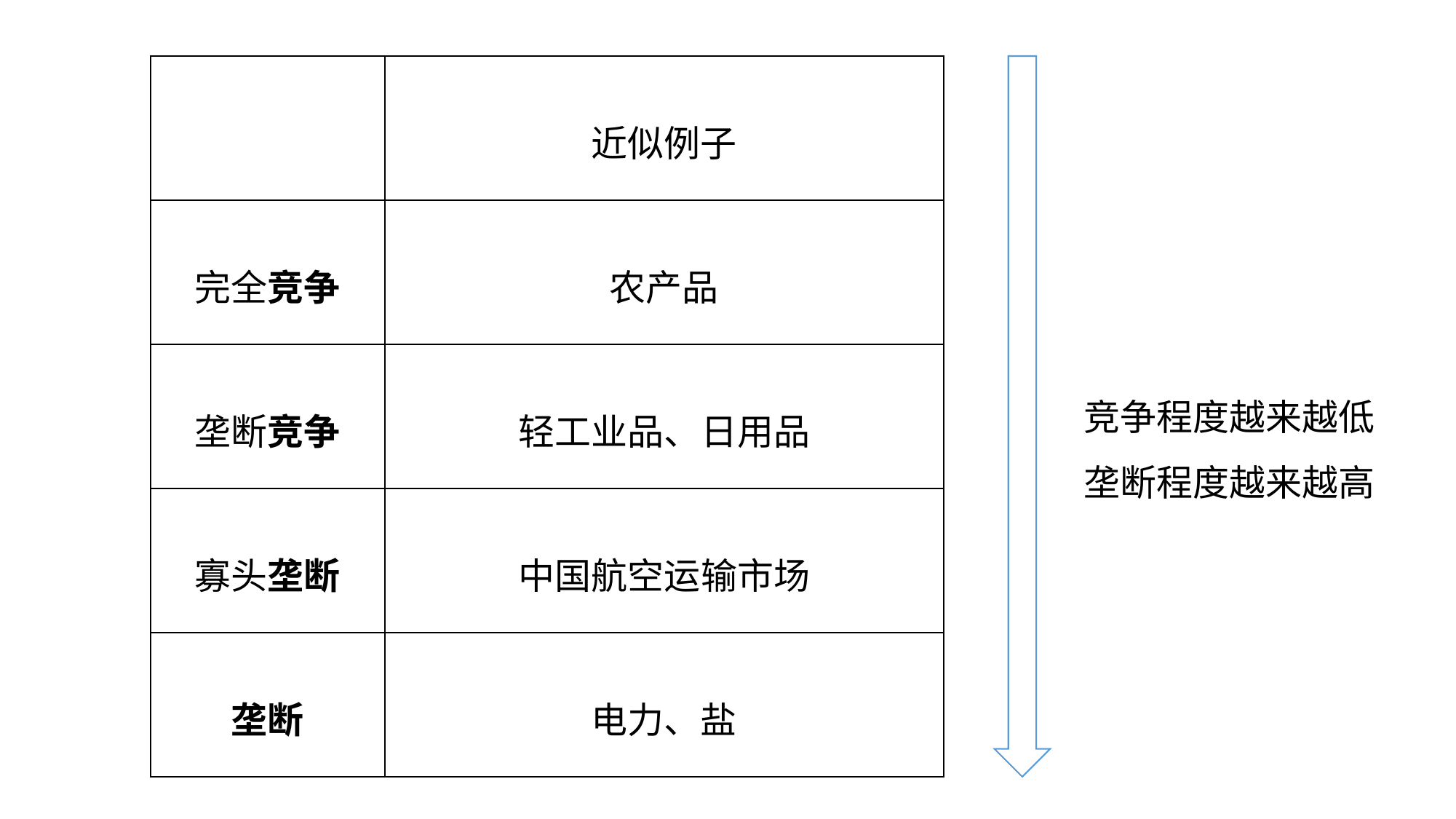

|  | 近似例子 |
| --- | --- |
| 完全竞争 | 农产品 |
| 垄断竞争 | 轻工业品、日用品 |
| 寡头垄断 | 中国航空运输市场 |
| 垄断 | 电力、盐 |

竞争程度越来越低
垄断程度越来越高